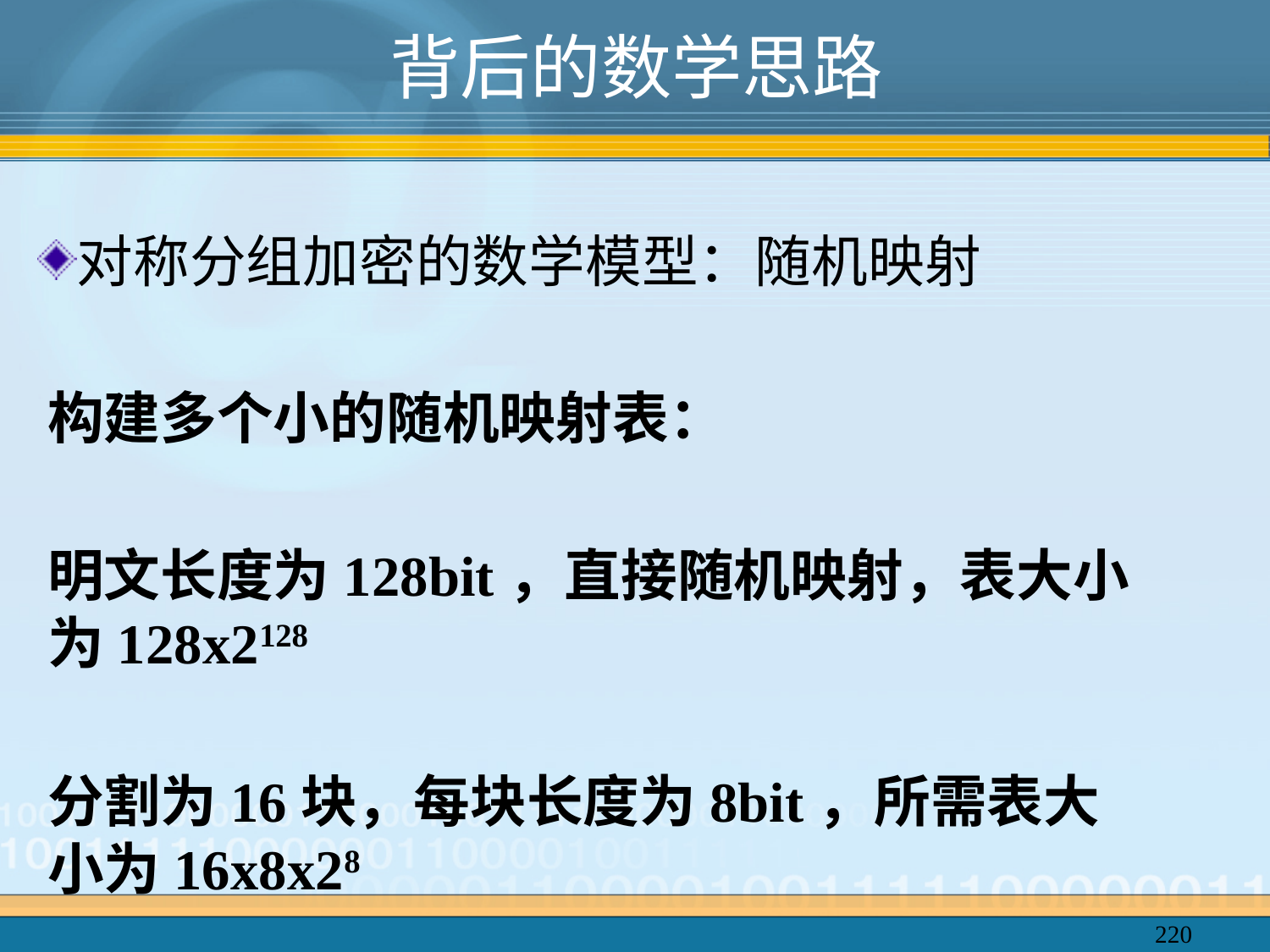

# 背后的数学思路
对称分组加密的数学模型：随机映射

构建多个小的随机映射表：

明文长度为128bit，直接随机映射，表大小为128x2128

分割为16块，每块长度为8bit，所需表大小为16x8x28

220